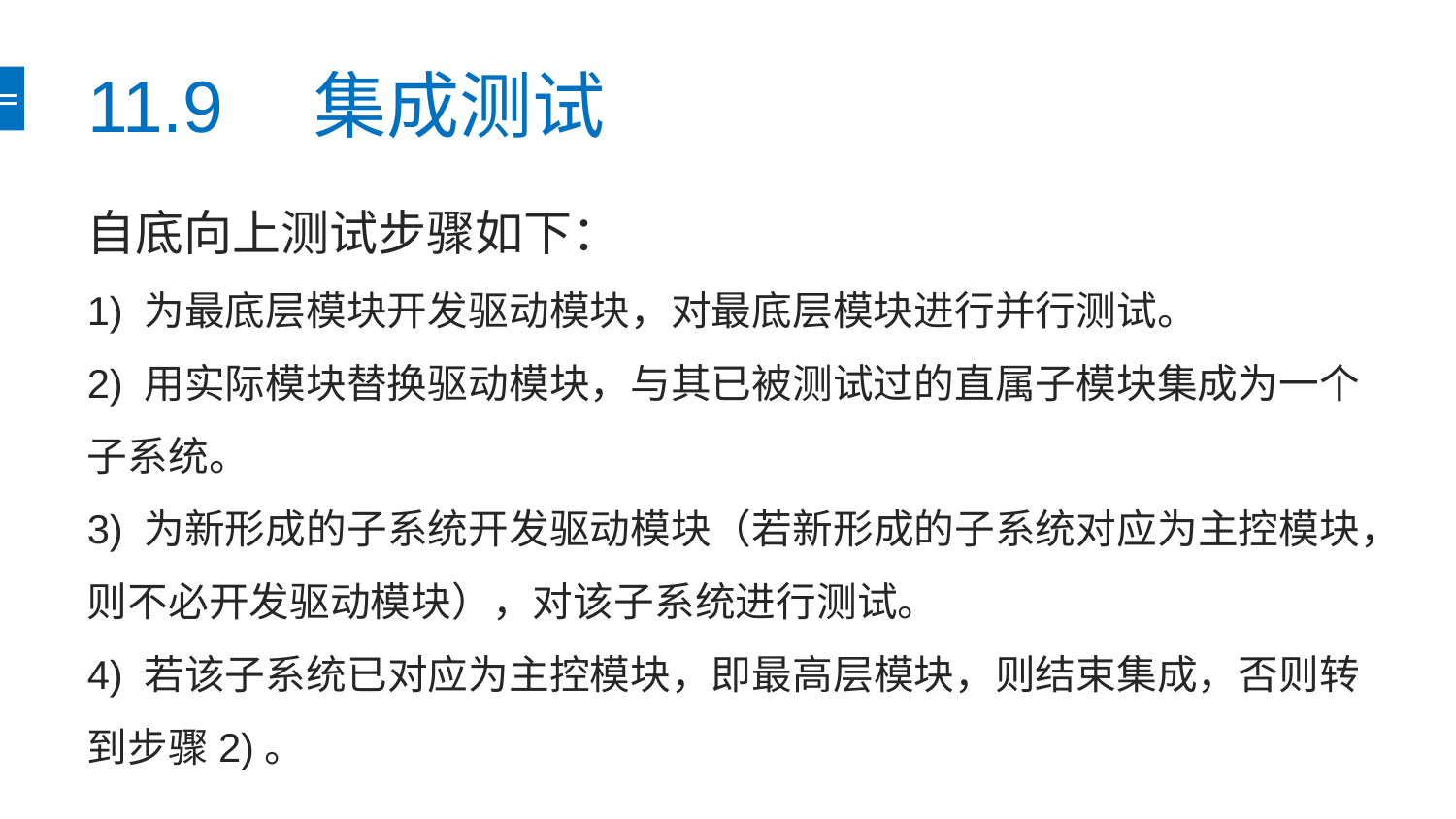

# 11.9　集成测试
自底向上测试步骤如下：
1) 为最底层模块开发驱动模块，对最底层模块进行并行测试。
2) 用实际模块替换驱动模块，与其已被测试过的直属子模块集成为一个子系统。
3) 为新形成的子系统开发驱动模块（若新形成的子系统对应为主控模块，则不必开发驱动模块），对该子系统进行测试。
4) 若该子系统已对应为主控模块，即最高层模块，则结束集成，否则转到步骤2)。